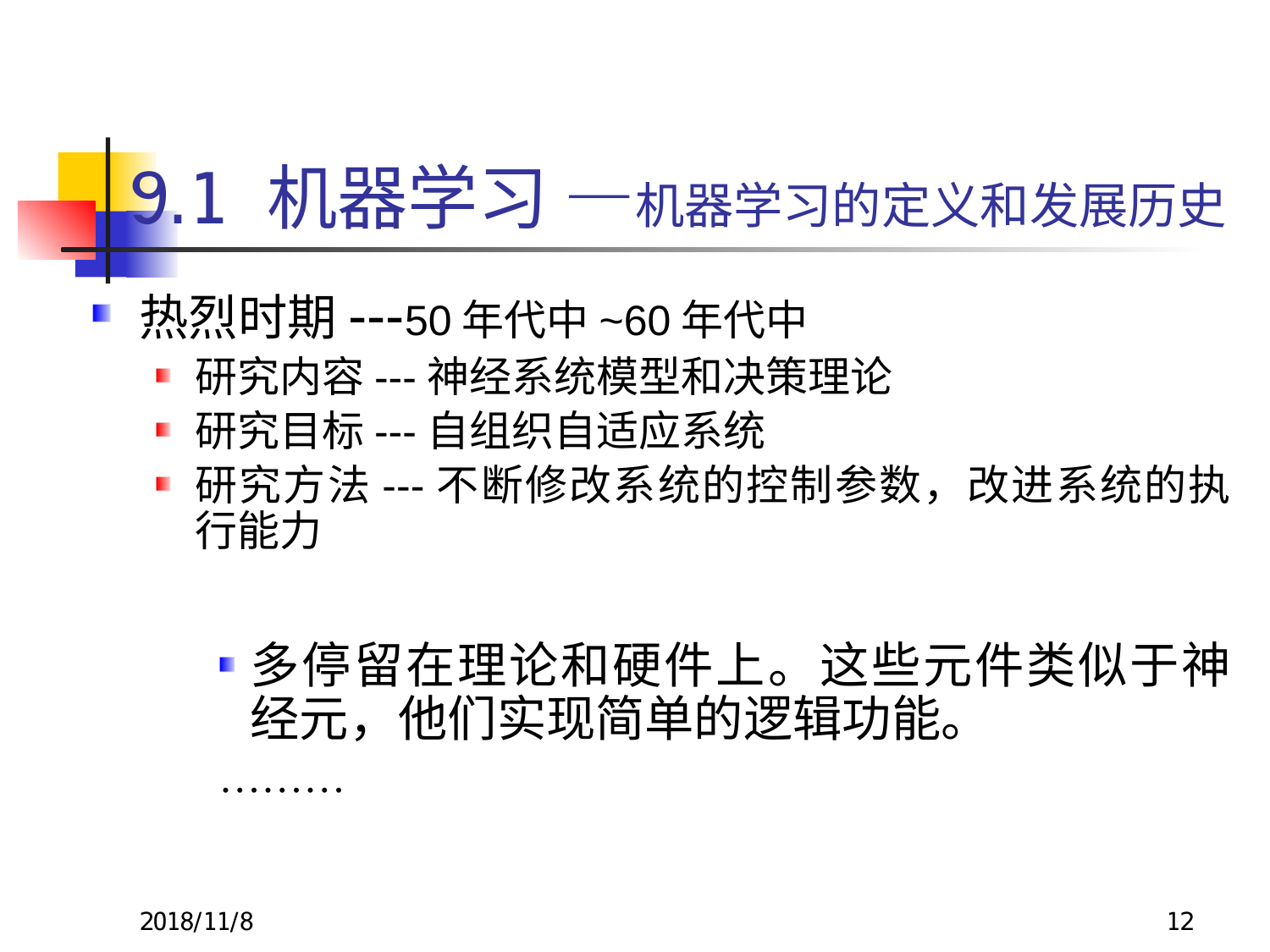

# 9.1 机器学习 —机器学习的定义和发展历史
热烈时期---50年代中~60年代中
研究内容---神经系统模型和决策理论
研究目标---自组织自适应系统
研究方法---不断修改系统的控制参数，改进系统的执行能力

多停留在理论和硬件上。这些元件类似于神经元，他们实现简单的逻辑功能。
………
2018/11/8
12